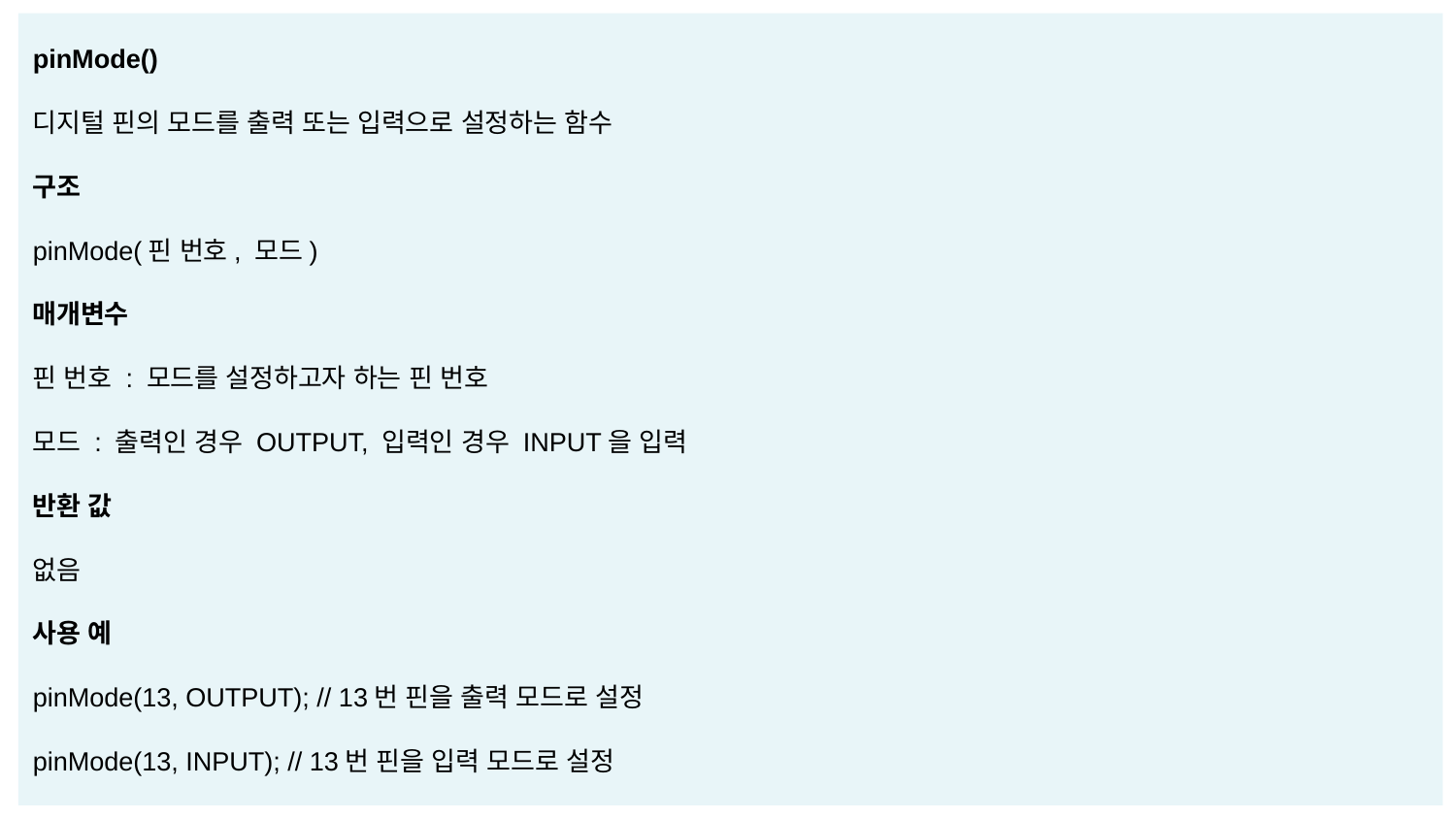

pinMode()
디지털 핀의 모드를 출력 또는 입력으로 설정하는 함수
구조
pinMode(핀 번호, 모드)
매개변수
핀 번호 : 모드를 설정하고자 하는 핀 번호
모드 : 출력인 경우 OUTPUT, 입력인 경우 INPUT을 입력
반환 값
없음
사용 예
pinMode(13, OUTPUT); // 13번 핀을 출력 모드로 설정
pinMode(13, INPUT); // 13번 핀을 입력 모드로 설정